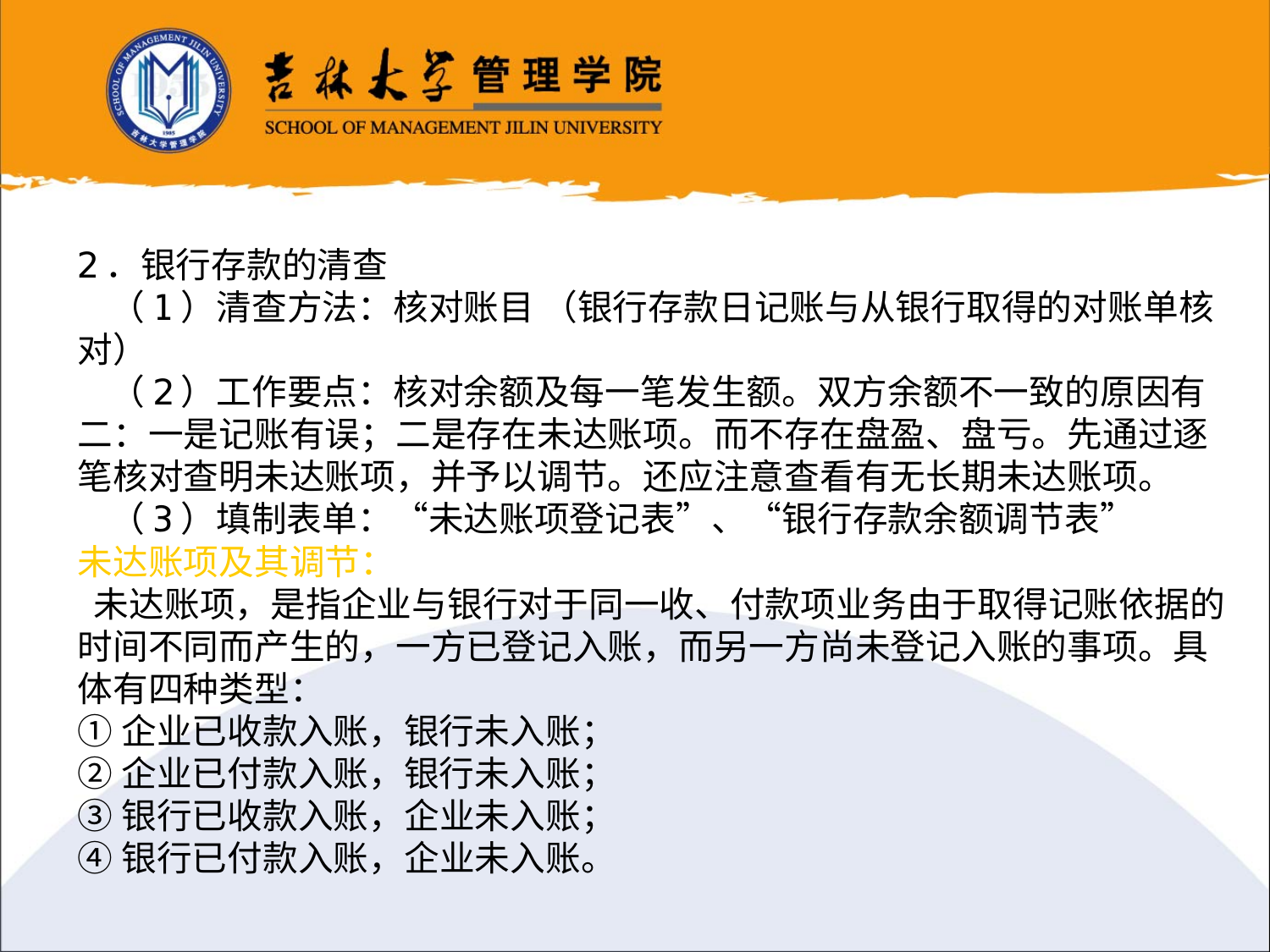

2．银行存款的清查
   （1）清查方法：核对账目 （银行存款日记账与从银行取得的对账单核对）
   （2）工作要点：核对余额及每一笔发生额。双方余额不一致的原因有二：一是记账有误；二是存在未达账项。而不存在盘盈、盘亏。先通过逐笔核对查明未达账项，并予以调节。还应注意查看有无长期未达账项。
   （3）填制表单：“未达账项登记表”、“银行存款余额调节表”
未达账项及其调节：
 未达账项，是指企业与银行对于同一收、付款项业务由于取得记账依据的时间不同而产生的，一方已登记入账，而另一方尚未登记入账的事项。具体有四种类型：
①企业已收款入账，银行未入账；
②企业已付款入账，银行未入账；
③银行已收款入账，企业未入账；
④银行已付款入账，企业未入账。

154